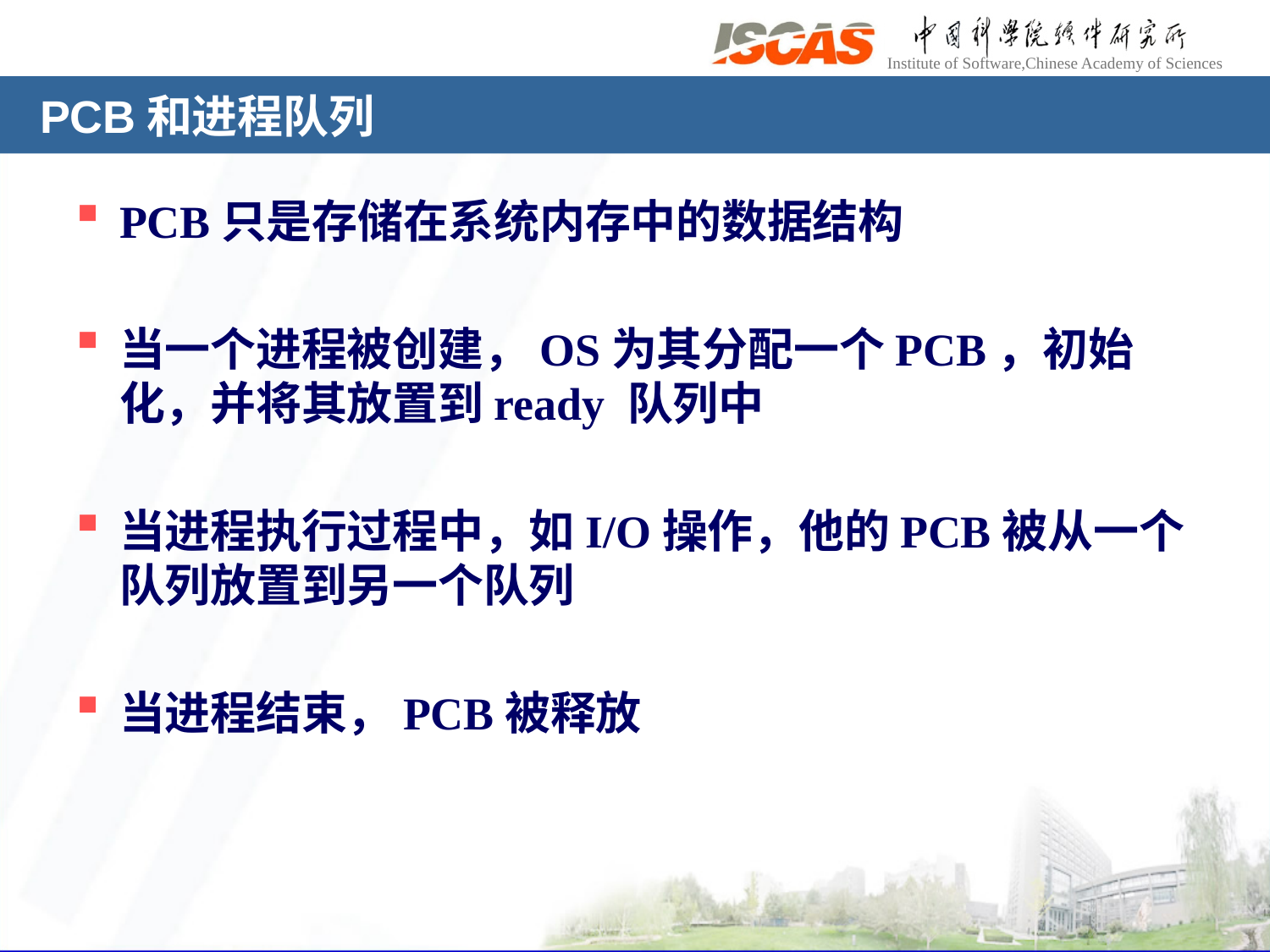

# PCB和进程队列
PCB只是存储在系统内存中的数据结构

当一个进程被创建，OS为其分配一个PCB，初始化，并将其放置到ready 队列中

当进程执行过程中，如I/O操作，他的PCB被从一个队列放置到另一个队列

当进程结束，PCB被释放